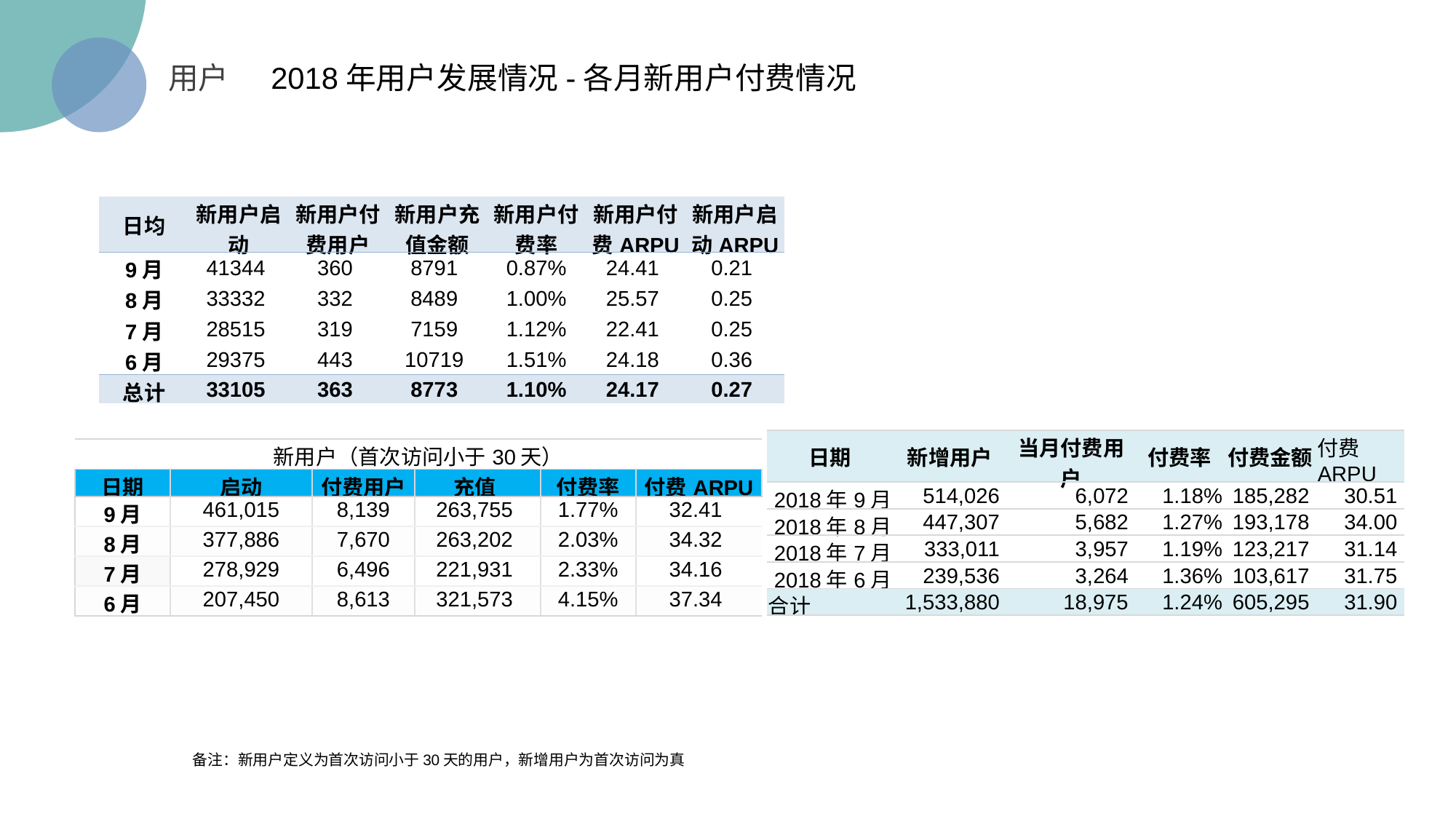

用户     2018年用户发展情况-各月新用户付费情况
| 日均 | 新用户启动 | 新用户付费用户 | 新用户充值金额 | 新用户付费率 | 新用户付费ARPU | 新用户启动ARPU |
| --- | --- | --- | --- | --- | --- | --- |
| 9月 | 41344 | 360 | 8791 | 0.87% | 24.41 | 0.21 |
| 8月 | 33332 | 332 | 8489 | 1.00% | 25.57 | 0.25 |
| 7月 | 28515 | 319 | 7159 | 1.12% | 22.41 | 0.25 |
| 6月 | 29375 | 443 | 10719 | 1.51% | 24.18 | 0.36 |
| 总计 | 33105 | 363 | 8773 | 1.10% | 24.17 | 0.27 |
| 日期 | 新增用户 | 当月付费用户 | 付费率 | 付费金额 | 付费ARPU |
| --- | --- | --- | --- | --- | --- |
| 2018年9月 | 514,026 | 6,072 | 1.18% | 185,282 | 30.51 |
| 2018年8月 | 447,307 | 5,682 | 1.27% | 193,178 | 34.00 |
| 2018年7月 | 333,011 | 3,957 | 1.19% | 123,217 | 31.14 |
| 2018年6月 | 239,536 | 3,264 | 1.36% | 103,617 | 31.75 |
| 合计 | 1,533,880 | 18,975 | 1.24% | 605,295 | 31.90 |
| 新用户（首次访问小于30天） |  |  |  |  |  |
| --- | --- | --- | --- | --- | --- |
| 日期 | 启动 | 付费用户 | 充值 | 付费率 | 付费ARPU |
| 9月 | 461,015 | 8,139 | 263,755 | 1.77% | 32.41 |
| 8月 | 377,886 | 7,670 | 263,202 | 2.03% | 34.32 |
| 7月 | 278,929 | 6,496 | 221,931 | 2.33% | 34.16 |
| 6月 | 207,450 | 8,613 | 321,573 | 4.15% | 37.34 |
备注：新用户定义为首次访问小于30天的用户，新增用户为首次访问为真